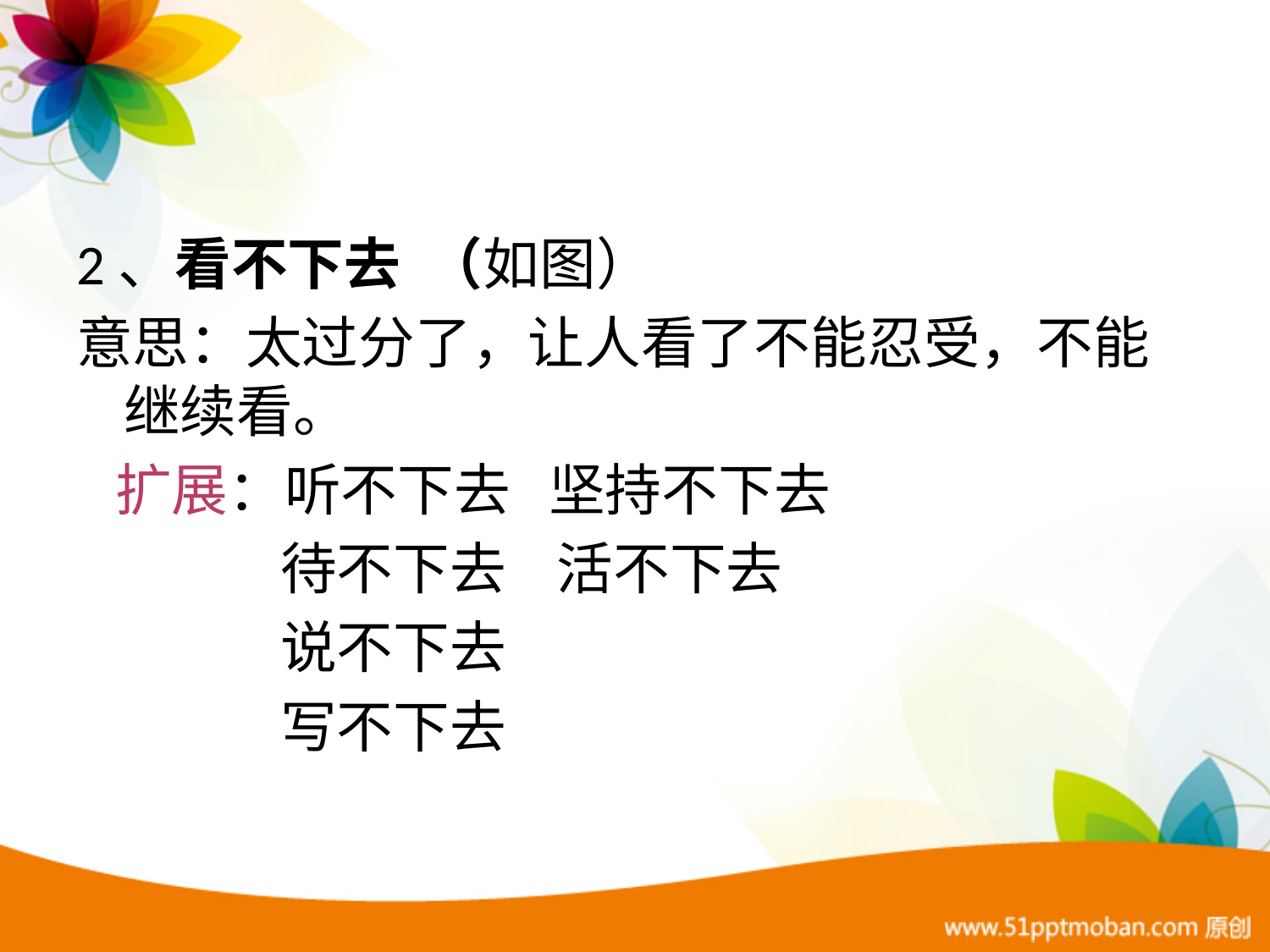

2、看不下去  （如图）
意思：太过分了，让人看了不能忍受，不能    继续看。
  扩展：听不下去   坚持不下去
               待不下去    活不下去
               说不下去
               写不下去